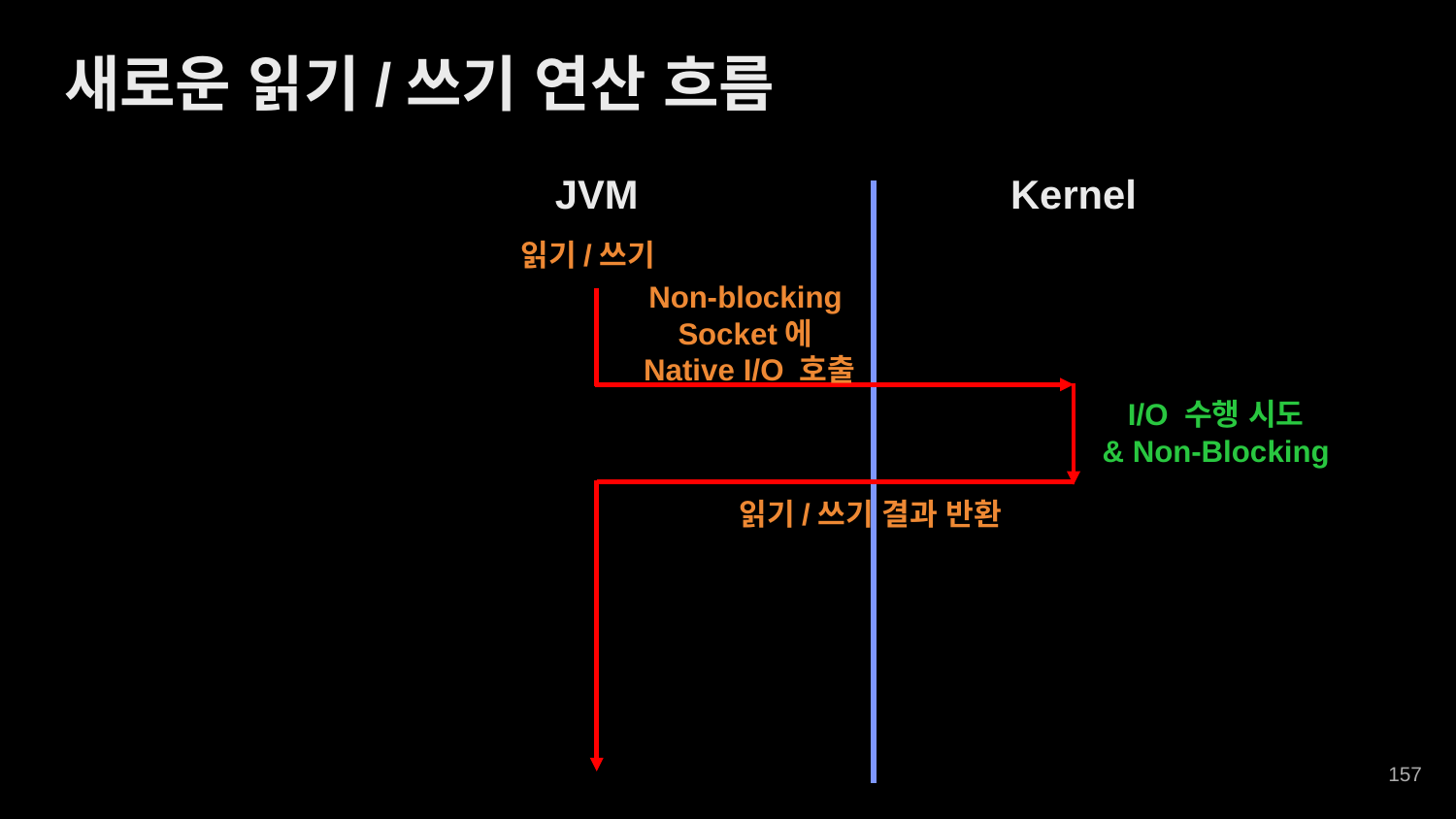

새로운 읽기/쓰기 연산 흐름
JVM
Kernel
읽기/쓰기
Non-blocking
Socket에
Native I/O 호출
I/O 수행 시도
& Non-Blocking
읽기/쓰기 결과 반환
157